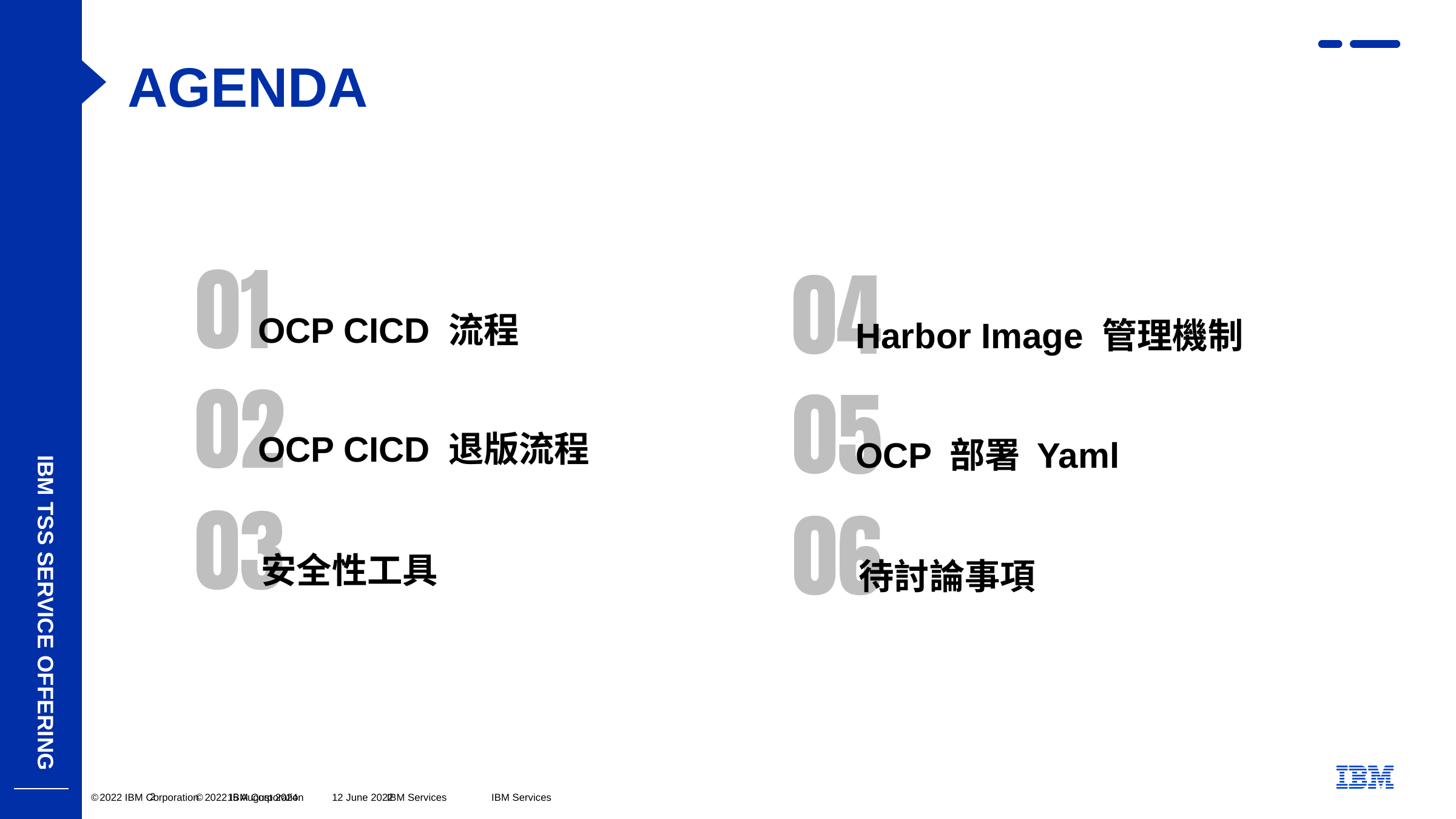

AGENDA
01
OCP CICD 流程
04
Harbor Image 管理機制
02
OCP CICD 退版流程
05
OCP 部署 Yaml
03
安全性工具
06
待討論事項